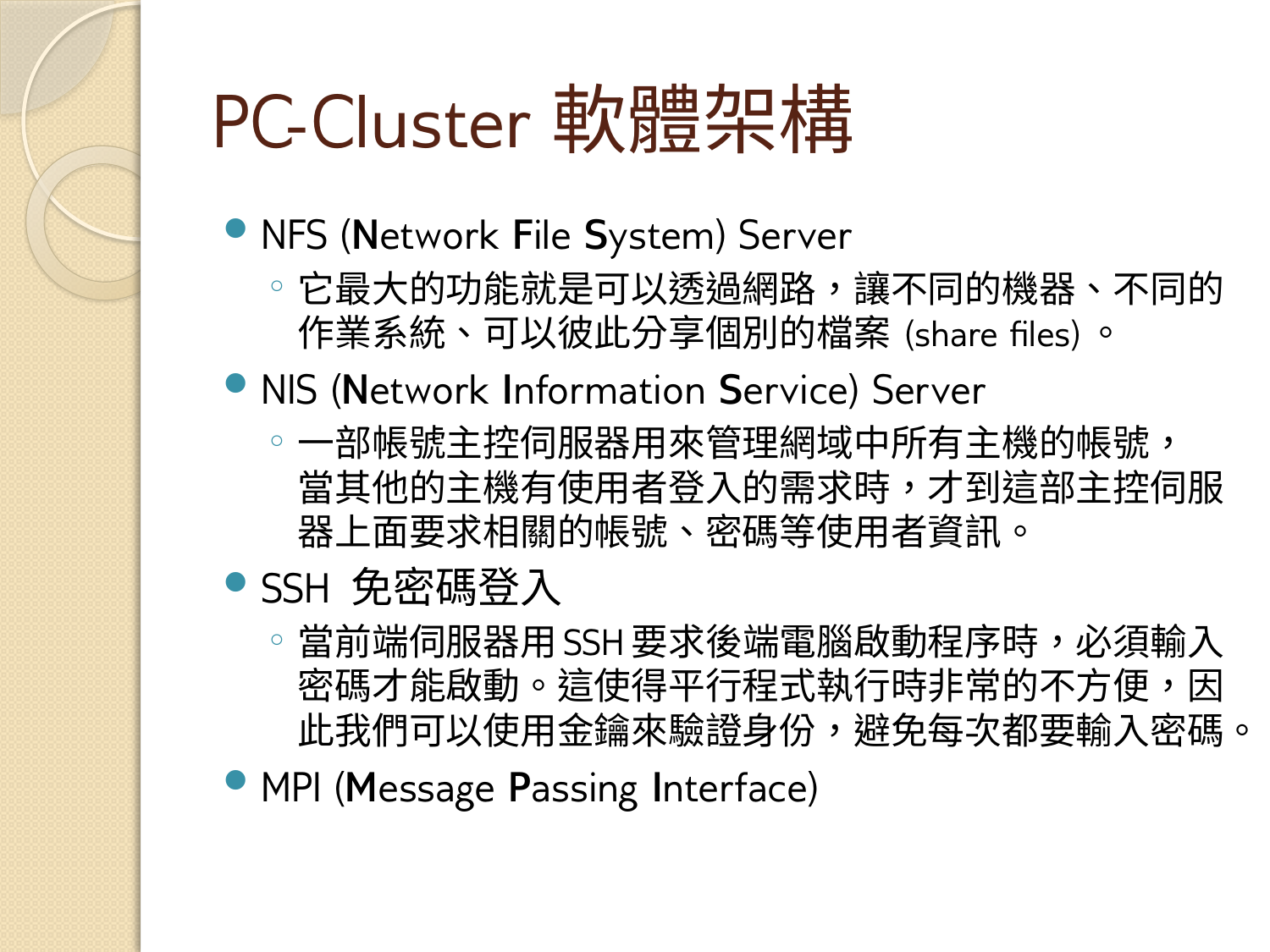

# PC-Cluster軟體架構
NFS (Network File System) Server
它最大的功能就是可以透過網路，讓不同的機器、不同的作業系統、可以彼此分享個別的檔案 (share files)。
NIS (Network Information Service) Server
一部帳號主控伺服器用來管理網域中所有主機的帳號， 當其他的主機有使用者登入的需求時，才到這部主控伺服器上面要求相關的帳號、密碼等使用者資訊。
SSH 免密碼登入
當前端伺服器用SSH要求後端電腦啟動程序時，必須輸入密碼才能啟動。這使得平行程式執行時非常的不方便，因此我們可以使用金鑰來驗證身份，避免每次都要輸入密碼。
MPI (Message Passing Interface)